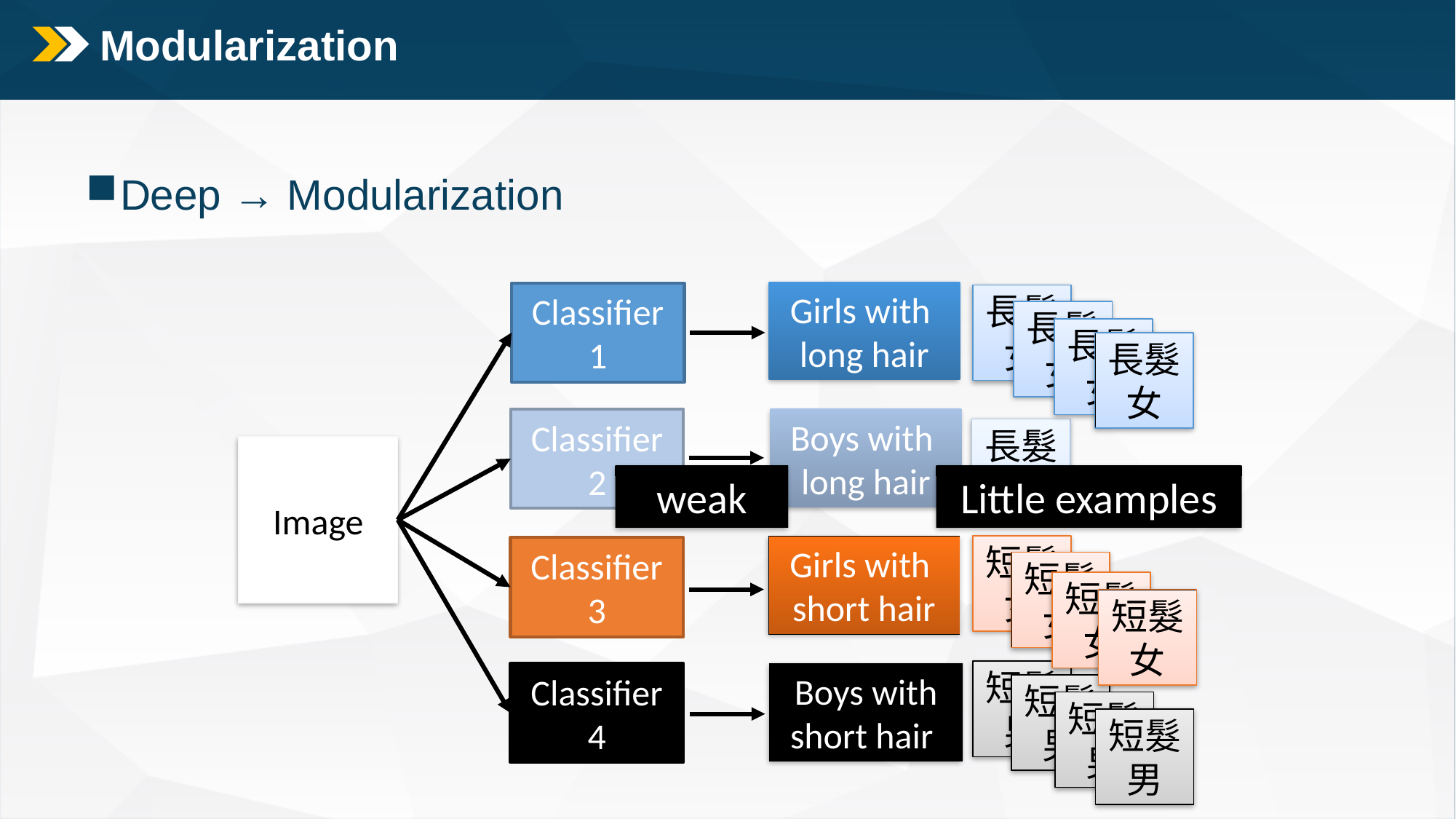

# Modularization
Deep → Modularization
Girls with
long hair
Classifier 1
長髮女
長髮女
長髮女
長髮女
Classifier 2
Boys with
long hair
長髮男
Image
weak
Little examples
短髮女
Girls with
short hair
Classifier 3
短髮女
短髮女
短髮女
短髮男
Classifier 4
Boys with short hair
短髮男
短髮男
短髮男